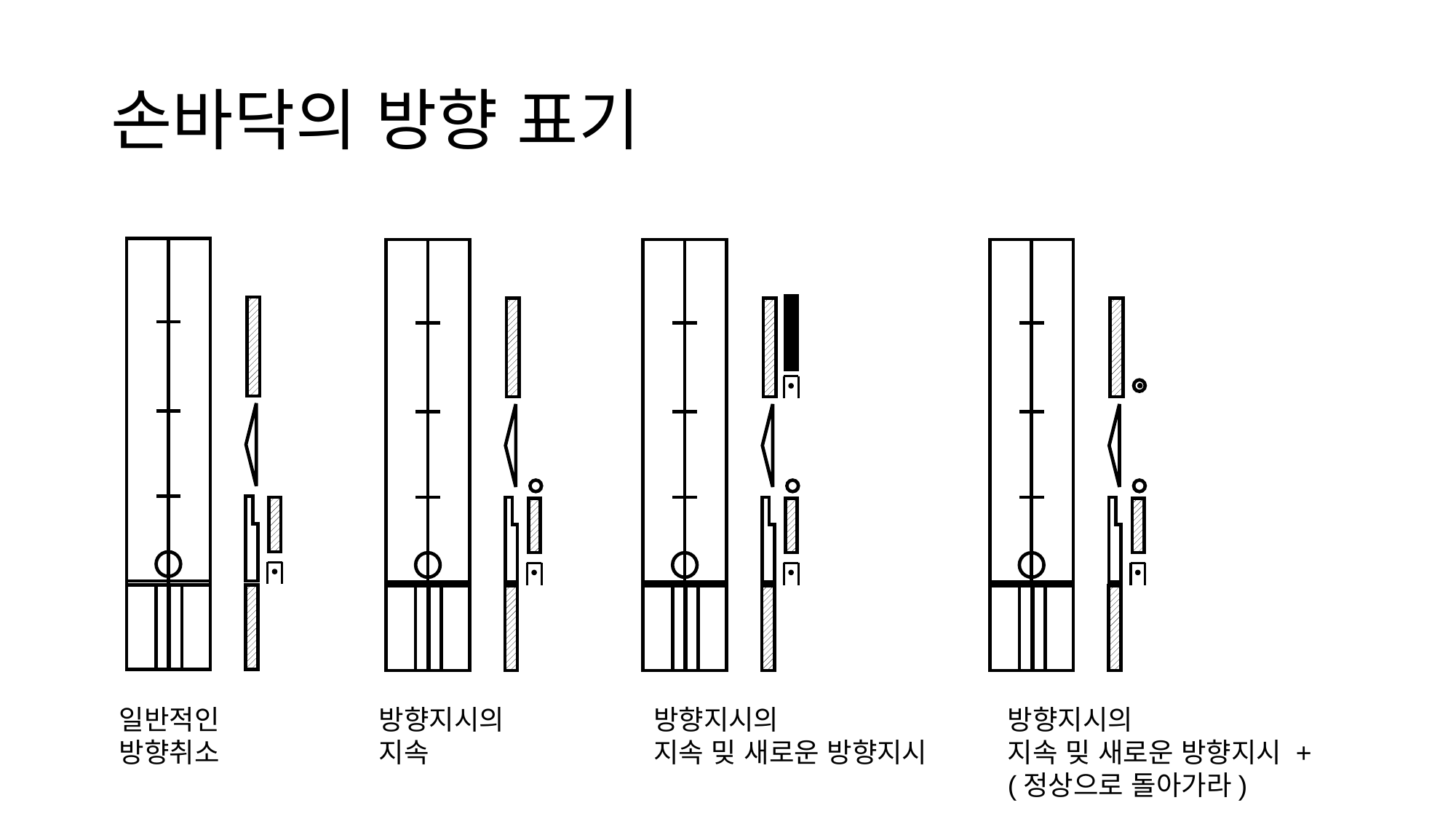

# 손바닥의 방향 표기

일반적인
방향취소
방향지시의
지속
방향지시의
지속 밎 새로운 방향지시
방향지시의
지속 밎 새로운 방향지시 +
(정상으로 돌아가라)